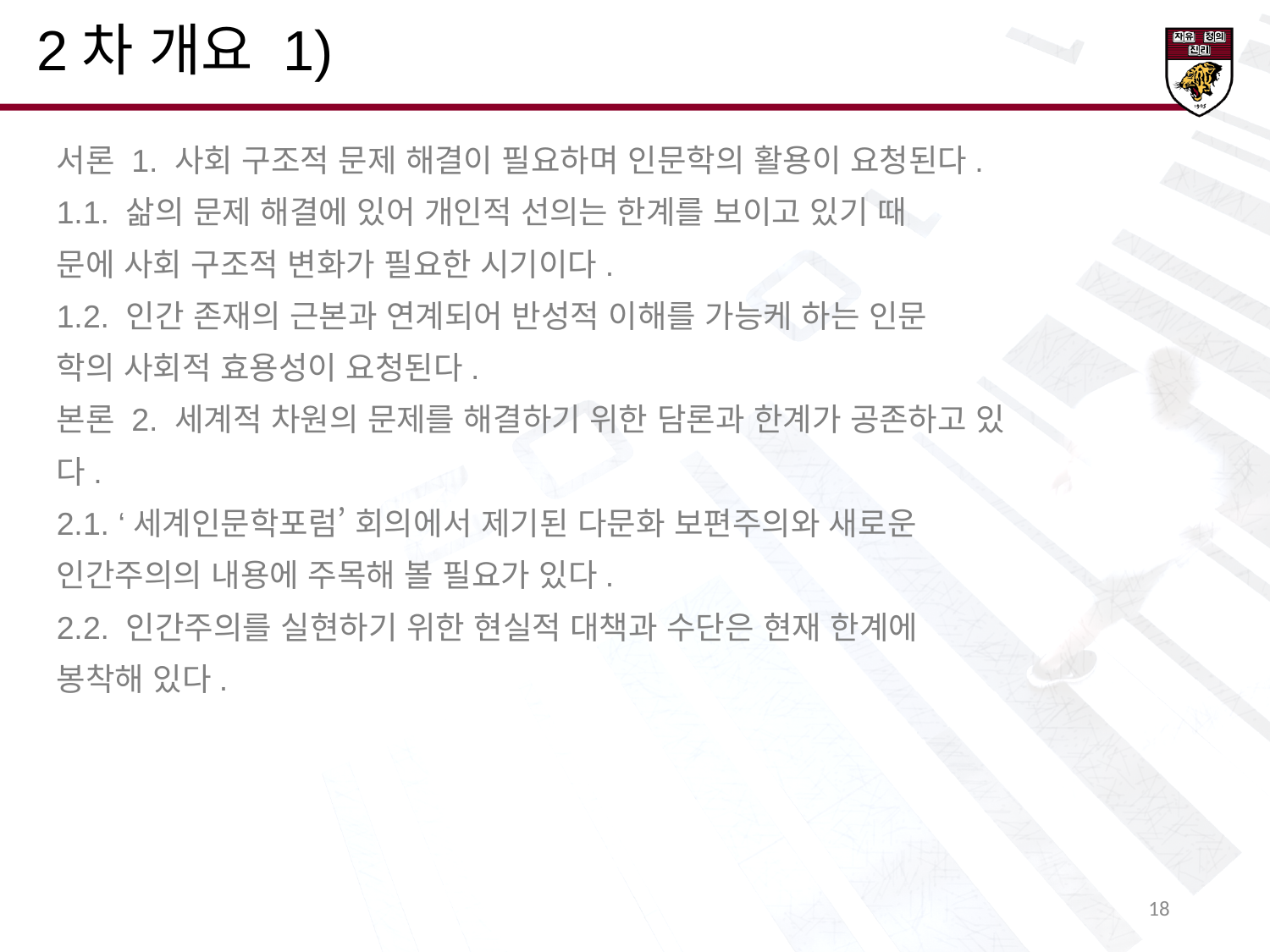

2차 개요 1)
서론 1. 사회 구조적 문제 해결이 필요하며 인문학의 활용이 요청된다.
1.1. 삶의 문제 해결에 있어 개인적 선의는 한계를 보이고 있기 때
문에 사회 구조적 변화가 필요한 시기이다.
1.2. 인간 존재의 근본과 연계되어 반성적 이해를 가능케 하는 인문
학의 사회적 효용성이 요청된다.
본론 2. 세계적 차원의 문제를 해결하기 위한 담론과 한계가 공존하고 있
다.
2.1. ‘세계인문학포럼’ 회의에서 제기된 다문화 보편주의와 새로운
인간주의의 내용에 주목해 볼 필요가 있다.
2.2. 인간주의를 실현하기 위한 현실적 대책과 수단은 현재 한계에
봉착해 있다.

18